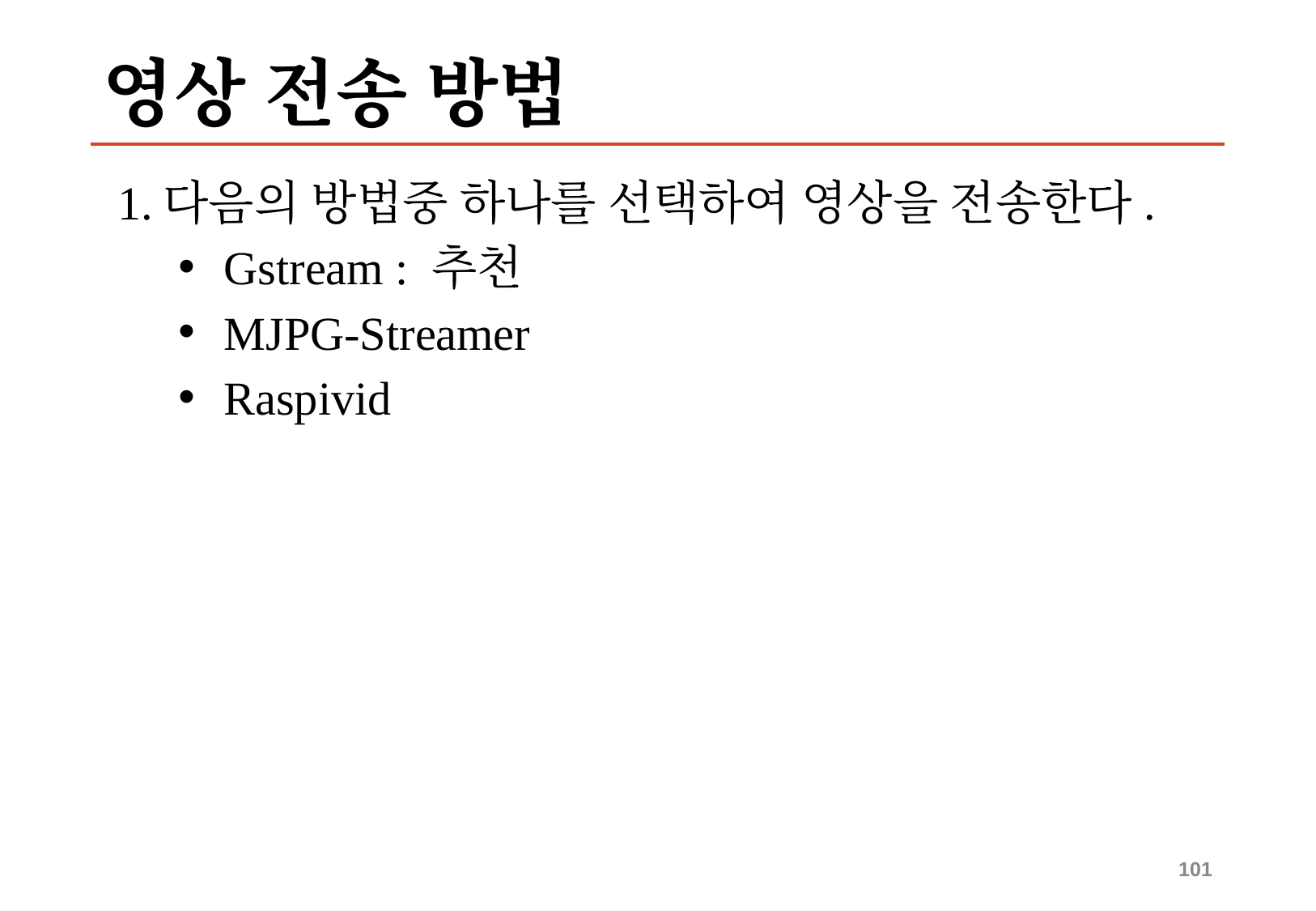

# 영상 전송 방법
다음의 방법중 하나를 선택하여 영상을 전송한다.
Gstream : 추천
MJPG-Streamer
Raspivid
101